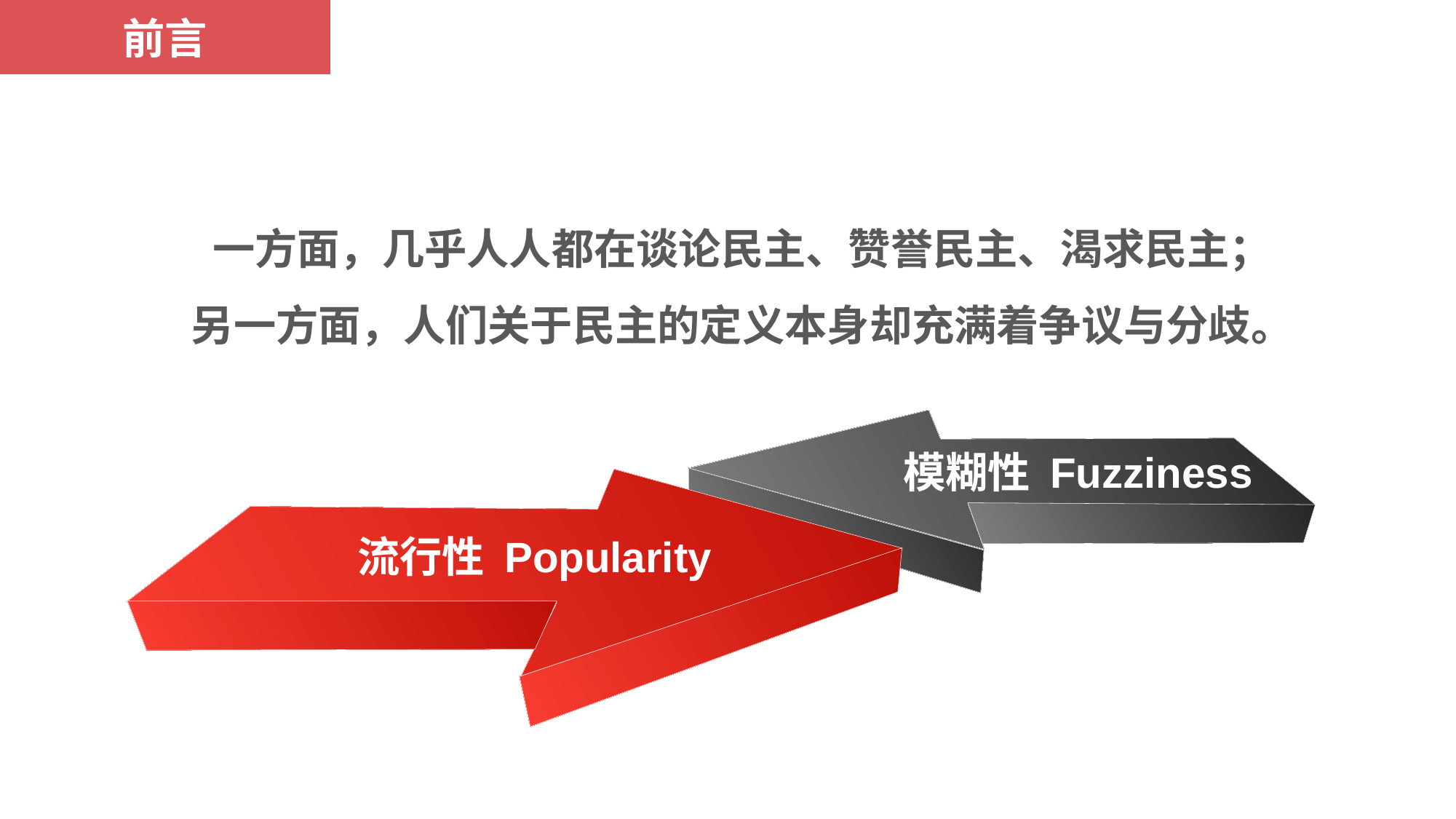

前言
一方面，几乎人人都在谈论民主、赞誉民主、渴求民主；
另一方面，人们关于民主的定义本身却充满着争议与分歧。

模糊性 Fuzziness

流行性 Popularity